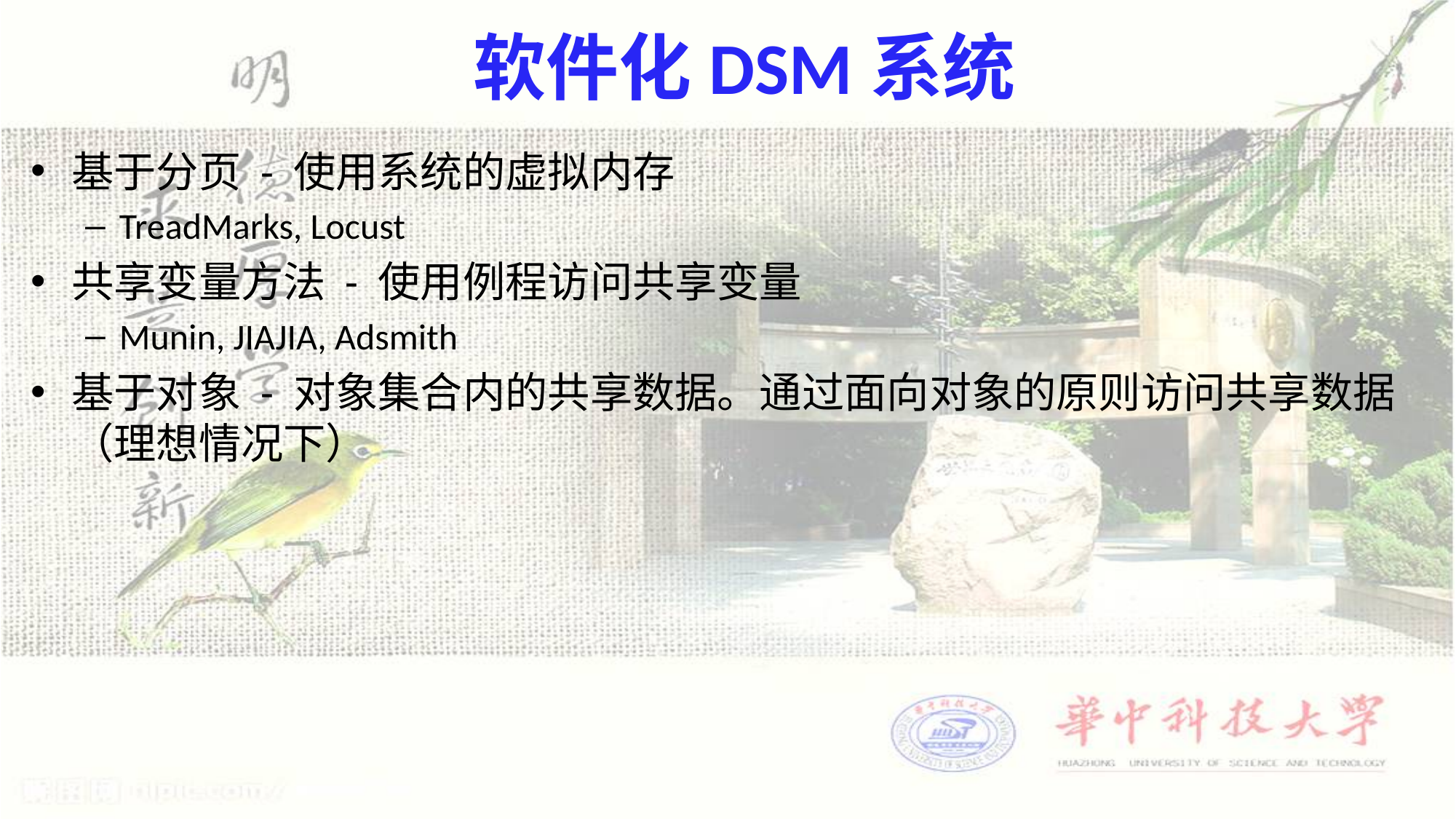

# 软件化DSM系统
基于分页 - 使用系统的虚拟内存
TreadMarks, Locust
共享变量方法 - 使用例程访问共享变量
Munin, JIAJIA, Adsmith
基于对象 - 对象集合内的共享数据。通过面向对象的原则访问共享数据（理想情况下）